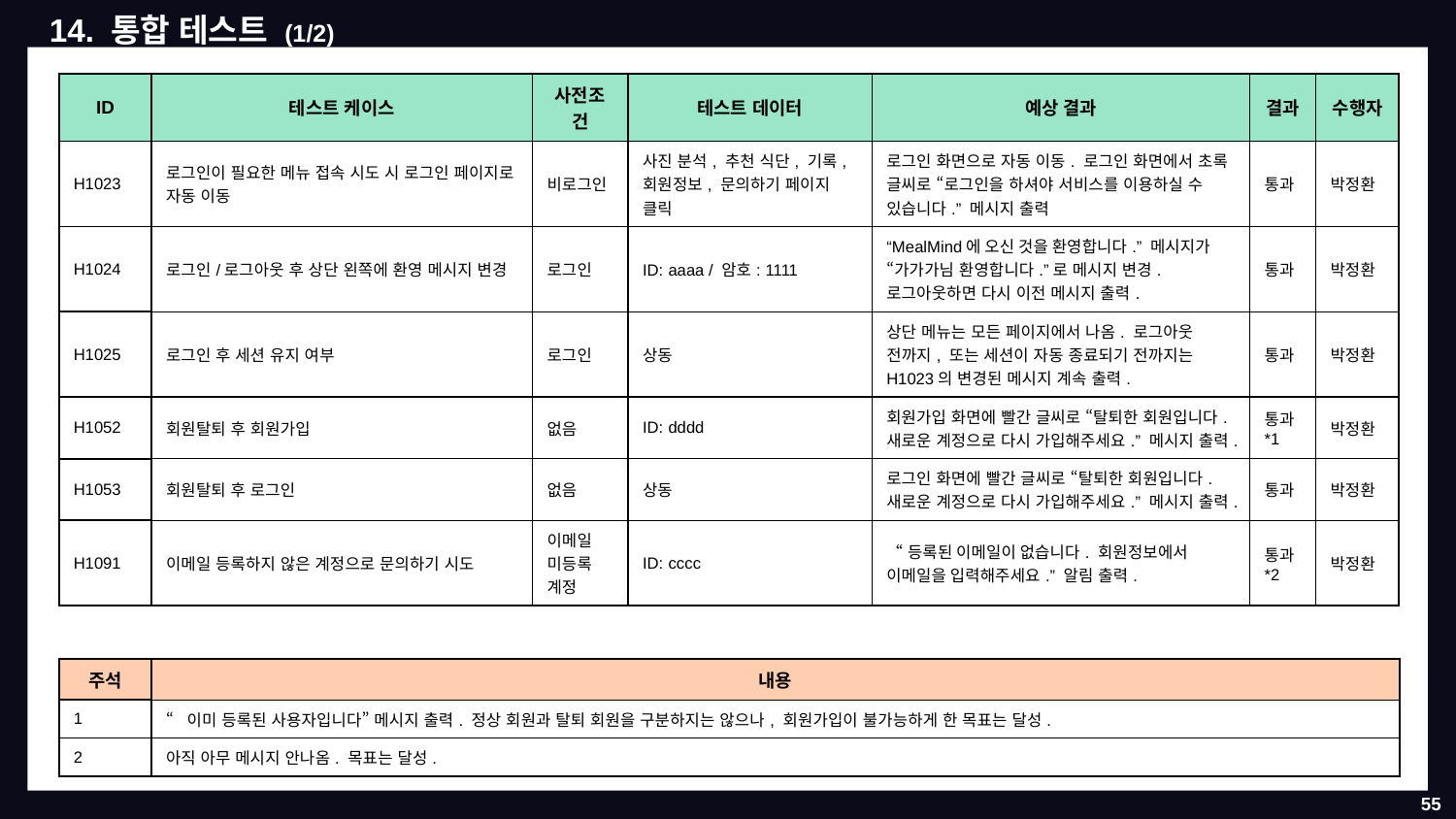

14. 통합 테스트 (1/2)
| ID | 테스트 케이스 | 사전조건 | 테스트 데이터 | 예상 결과 | 결과 | 수행자 |
| --- | --- | --- | --- | --- | --- | --- |
| H1023 | 로그인이 필요한 메뉴 접속 시도 시 로그인 페이지로 자동 이동 | 비로그인 | 사진 분석, 추천 식단, 기록, 회원정보, 문의하기 페이지 클릭 | 로그인 화면으로 자동 이동. 로그인 화면에서 초록 글씨로 “로그인을 하셔야 서비스를 이용하실 수 있습니다.” 메시지 출력 | 통과 | 박정환 |
| H1024 | 로그인/로그아웃 후 상단 왼쪽에 환영 메시지 변경 | 로그인 | ID: aaaa / 암호: 1111 | “MealMind에 오신 것을 환영합니다.” 메시지가 “가가가님 환영합니다.”로 메시지 변경. 로그아웃하면 다시 이전 메시지 출력. | 통과 | 박정환 |
| H1025 | 로그인 후 세션 유지 여부 | 로그인 | 상동 | 상단 메뉴는 모든 페이지에서 나옴. 로그아웃 전까지, 또는 세션이 자동 종료되기 전까지는 H1023의 변경된 메시지 계속 출력. | 통과 | 박정환 |
| H1052 | 회원탈퇴 후 회원가입 | 없음 | ID: dddd | 회원가입 화면에 빨간 글씨로 “탈퇴한 회원입니다. 새로운 계정으로 다시 가입해주세요.” 메시지 출력. | 통과 \*1 | 박정환 |
| H1053 | 회원탈퇴 후 로그인 | 없음 | 상동 | 로그인 화면에 빨간 글씨로 “탈퇴한 회원입니다. 새로운 계정으로 다시 가입해주세요.” 메시지 출력. | 통과 | 박정환 |
| H1091 | 이메일 등록하지 않은 계정으로 문의하기 시도 | 이메일 미등록 계정 | ID: cccc | “등록된 이메일이 없습니다. 회원정보에서 이메일을 입력해주세요.” 알림 출력. | 통과 \*2 | 박정환 |
| 주석 | 내용 |  |  |  |  |  |
| --- | --- | --- | --- | --- | --- | --- |
| 1 | “이미 등록된 사용자입니다” 메시지 출력. 정상 회원과 탈퇴 회원을 구분하지는 않으나, 회원가입이 불가능하게 한 목표는 달성. |  |  |  |  |  |
| 2 | 아직 아무 메시지 안나옴. 목표는 달성. |  |  |  |  |  |
55